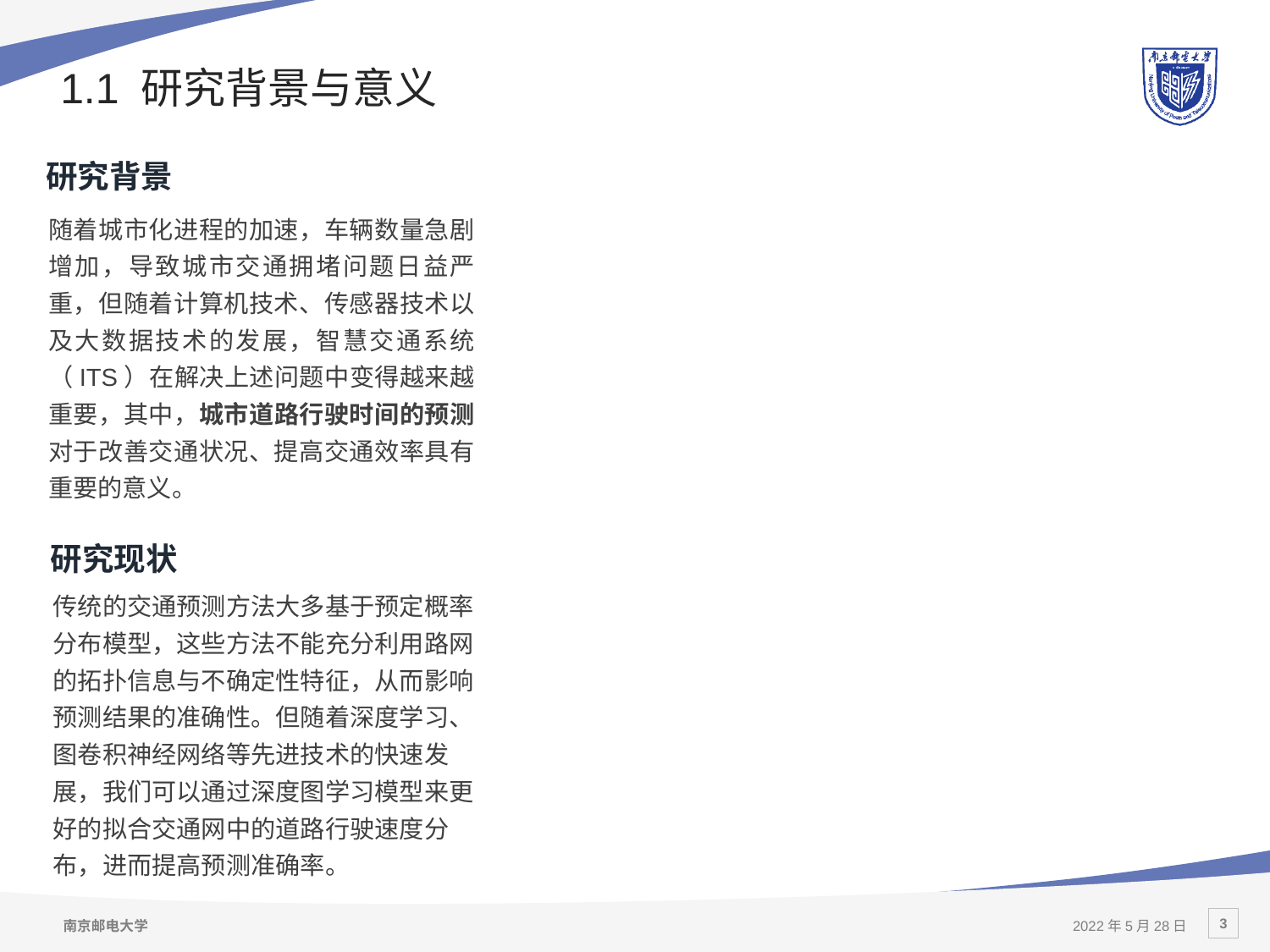

# 1.1 研究背景与意义
研究背景
随着城市化进程的加速，车辆数量急剧增加，导致城市交通拥堵问题日益严重，但随着计算机技术、传感器技术以及大数据技术的发展，智慧交通系统（ITS）在解决上述问题中变得越来越重要，其中，城市道路行驶时间的预测对于改善交通状况、提高交通效率具有重要的意义。
研究现状
传统的交通预测方法大多基于预定概率分布模型，这些方法不能充分利用路网的拓扑信息与不确定性特征，从而影响预测结果的准确性。但随着深度学习、图卷积神经网络等先进技术的快速发展，我们可以通过深度图学习模型来更好的拟合交通网中的道路行驶速度分布，进而提高预测准确率。